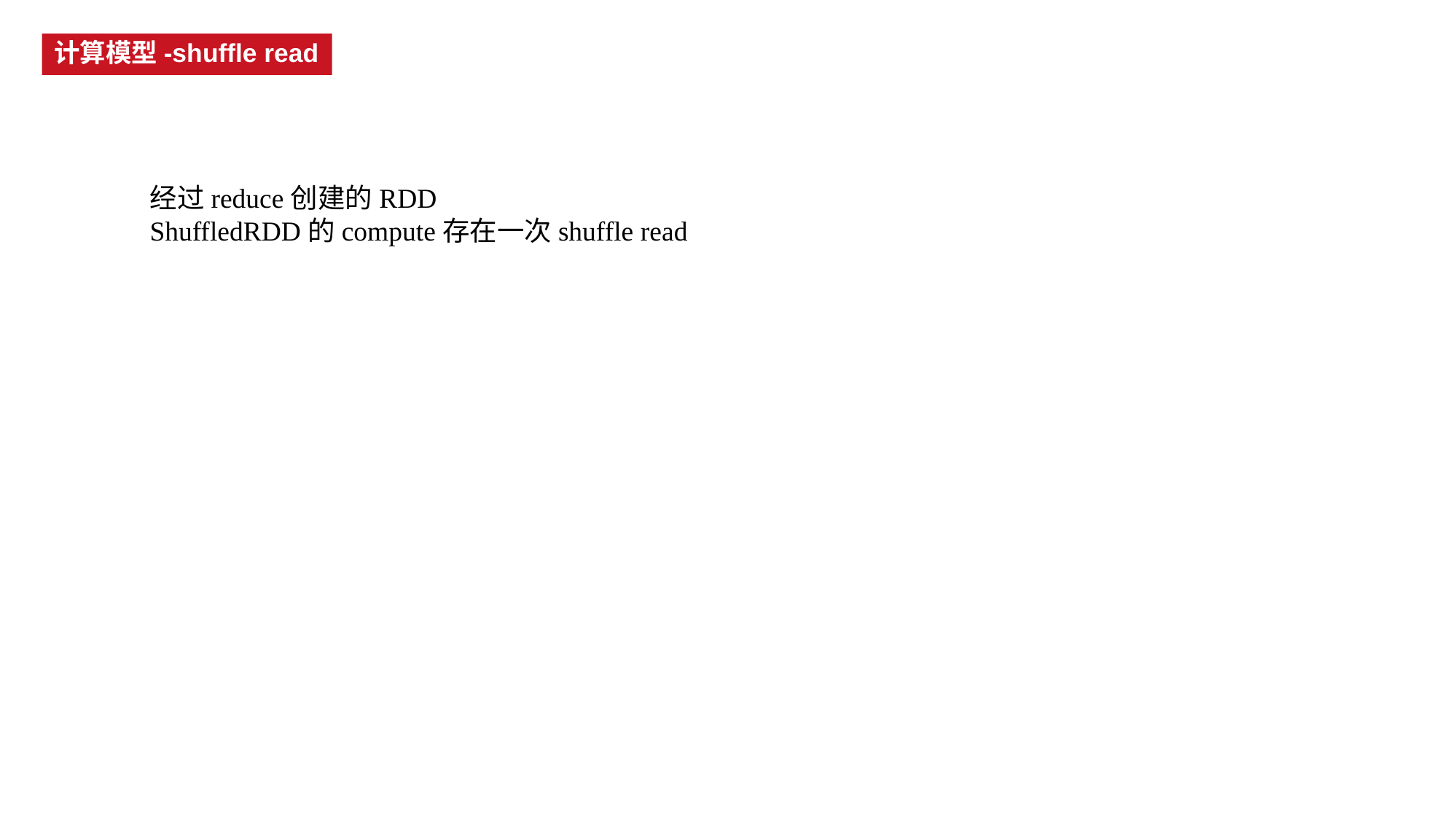

PART 2-计算模型
计算模型-shuffle read

经过reduce创建的RDD
ShuffledRDD的compute存在一次shuffle read